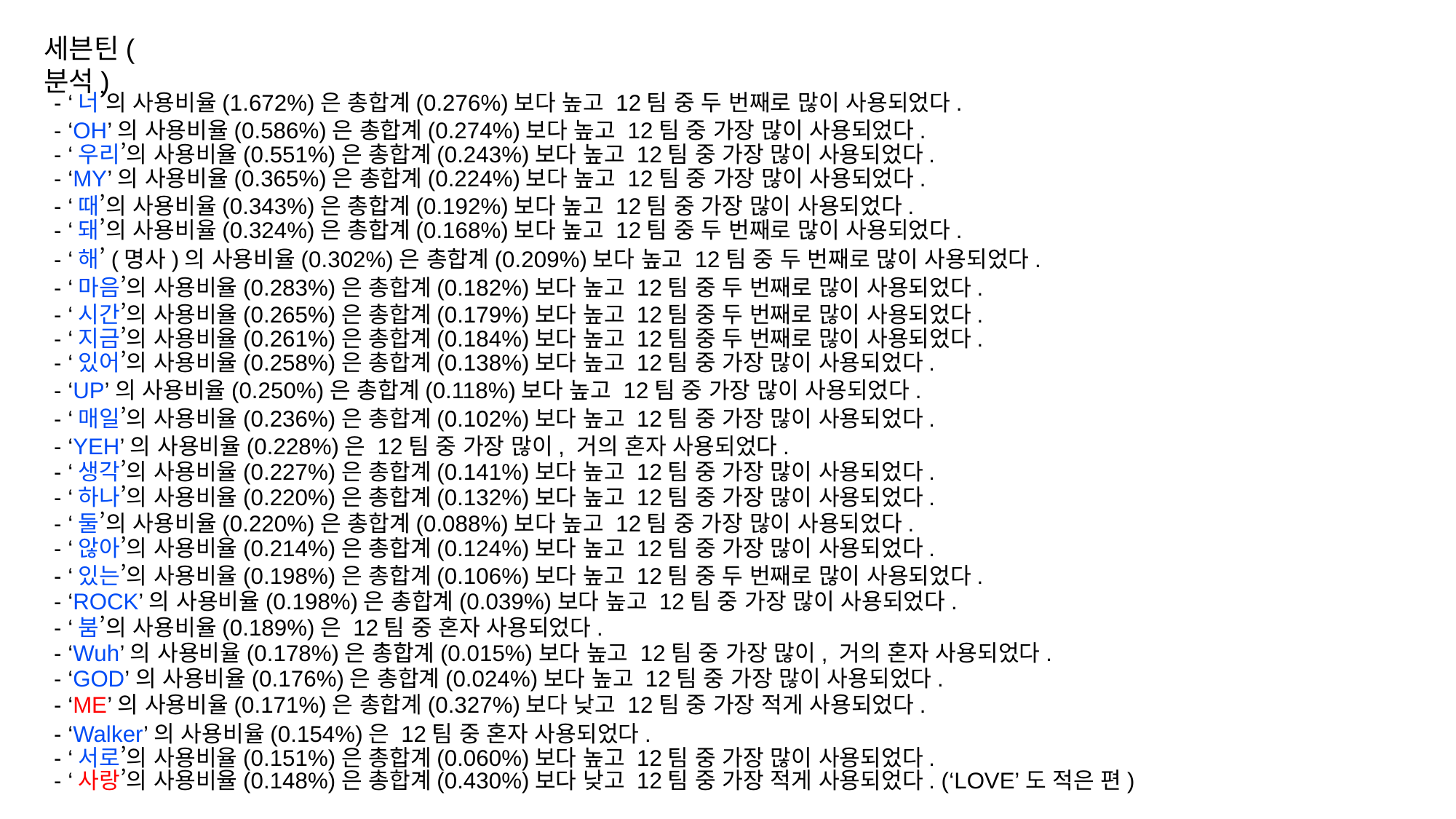

세븐틴(분석)
- ‘너’의 사용비율(1.672%)은 총합계(0.276%)보다 높고 12팀 중 두 번째로 많이 사용되었다.
- ‘OH’의 사용비율(0.586%)은 총합계(0.274%)보다 높고 12팀 중 가장 많이 사용되었다.
- ‘우리’의 사용비율(0.551%)은 총합계(0.243%)보다 높고 12팀 중 가장 많이 사용되었다.
- ‘MY’의 사용비율(0.365%)은 총합계(0.224%)보다 높고 12팀 중 가장 많이 사용되었다.
- ‘때’의 사용비율(0.343%)은 총합계(0.192%)보다 높고 12팀 중 가장 많이 사용되었다.
- ‘돼’의 사용비율(0.324%)은 총합계(0.168%)보다 높고 12팀 중 두 번째로 많이 사용되었다.
- ‘해’(명사)의 사용비율(0.302%)은 총합계(0.209%)보다 높고 12팀 중 두 번째로 많이 사용되었다.
- ‘마음’의 사용비율(0.283%)은 총합계(0.182%)보다 높고 12팀 중 두 번째로 많이 사용되었다.
- ‘시간’의 사용비율(0.265%)은 총합계(0.179%)보다 높고 12팀 중 두 번째로 많이 사용되었다.
- ‘지금’의 사용비율(0.261%)은 총합계(0.184%)보다 높고 12팀 중 두 번째로 많이 사용되었다.
- ‘있어’의 사용비율(0.258%)은 총합계(0.138%)보다 높고 12팀 중 가장 많이 사용되었다.
- ‘UP’의 사용비율(0.250%)은 총합계(0.118%)보다 높고 12팀 중 가장 많이 사용되었다.
- ‘매일’의 사용비율(0.236%)은 총합계(0.102%)보다 높고 12팀 중 가장 많이 사용되었다.
- ‘YEH’의 사용비율(0.228%)은 12팀 중 가장 많이, 거의 혼자 사용되었다.
- ‘생각’의 사용비율(0.227%)은 총합계(0.141%)보다 높고 12팀 중 가장 많이 사용되었다.
- ‘하나’의 사용비율(0.220%)은 총합계(0.132%)보다 높고 12팀 중 가장 많이 사용되었다.
- ‘둘’의 사용비율(0.220%)은 총합계(0.088%)보다 높고 12팀 중 가장 많이 사용되었다.
- ‘않아’의 사용비율(0.214%)은 총합계(0.124%)보다 높고 12팀 중 가장 많이 사용되었다.
- ‘있는’의 사용비율(0.198%)은 총합계(0.106%)보다 높고 12팀 중 두 번째로 많이 사용되었다.
- ‘ROCK’의 사용비율(0.198%)은 총합계(0.039%)보다 높고 12팀 중 가장 많이 사용되었다.
- ‘붐’의 사용비율(0.189%)은 12팀 중 혼자 사용되었다.
- ‘Wuh’의 사용비율(0.178%)은 총합계(0.015%)보다 높고 12팀 중 가장 많이, 거의 혼자 사용되었다.
- ‘GOD’의 사용비율(0.176%)은 총합계(0.024%)보다 높고 12팀 중 가장 많이 사용되었다.
- ‘ME’의 사용비율(0.171%)은 총합계(0.327%)보다 낮고 12팀 중 가장 적게 사용되었다.
- ‘Walker’의 사용비율(0.154%)은 12팀 중 혼자 사용되었다.
- ‘서로’의 사용비율(0.151%)은 총합계(0.060%)보다 높고 12팀 중 가장 많이 사용되었다.
- ‘사랑’의 사용비율(0.148%)은 총합계(0.430%)보다 낮고 12팀 중 가장 적게 사용되었다. (‘LOVE’도 적은 편)